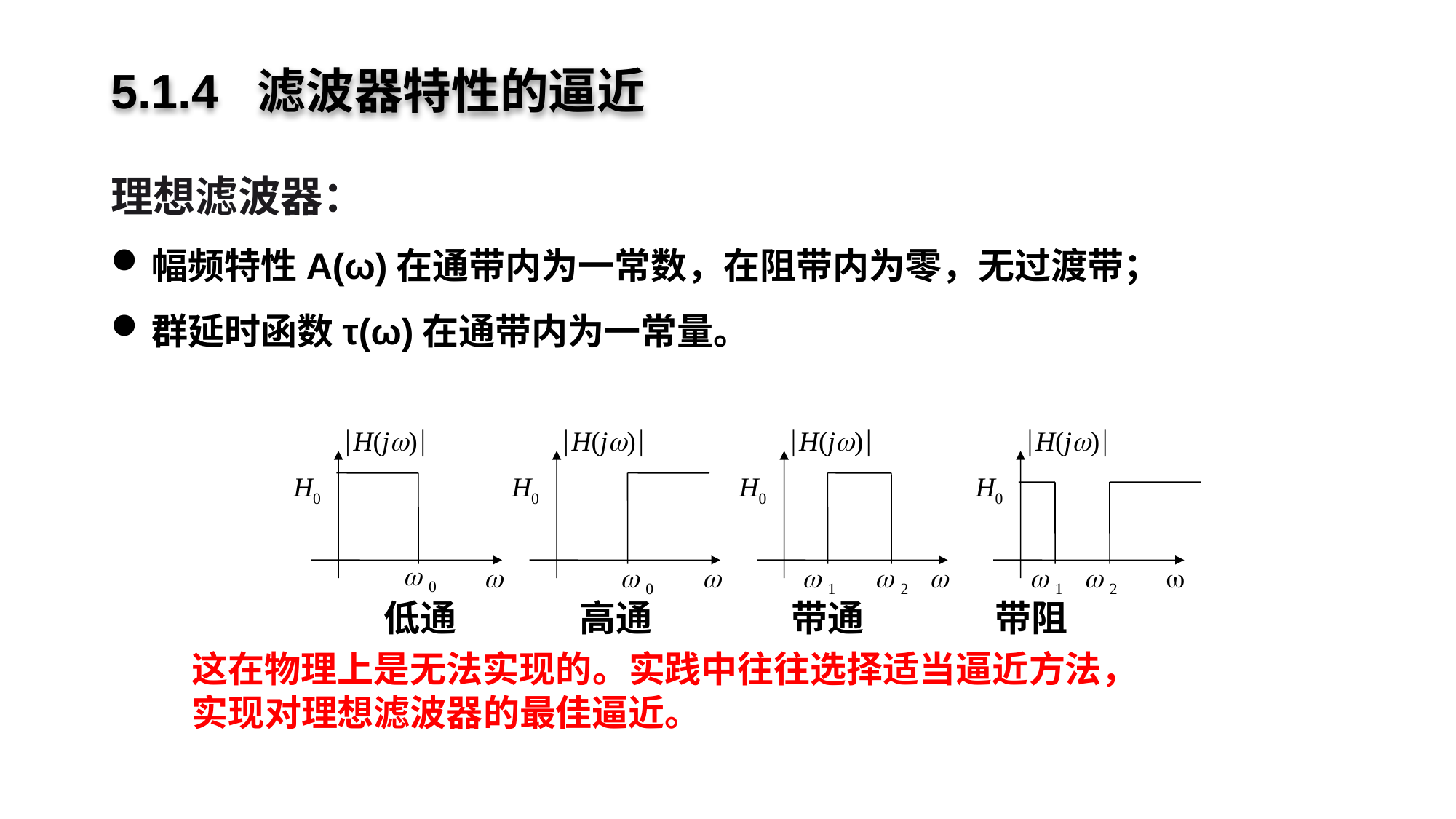

# 5.1.4  滤波器特性的逼近
理想滤波器：
幅频特性A(ω)在通带内为一常数，在阻带内为零，无过渡带；
群延时函数τ(ω)在通带内为一常量。

|H(jω)|
|H(jω)|
|H(jω)|
|H(jω)|

H0
H0
H0
H0

ω 0
ω
ω 0
ω
ω 1
ω 2
ω
ω 1
ω 2
ω

低通               高通                 带通                带阻
这在物理上是无法实现的。实践中往往选择适当逼近方法，实现对理想滤波器的最佳逼近。